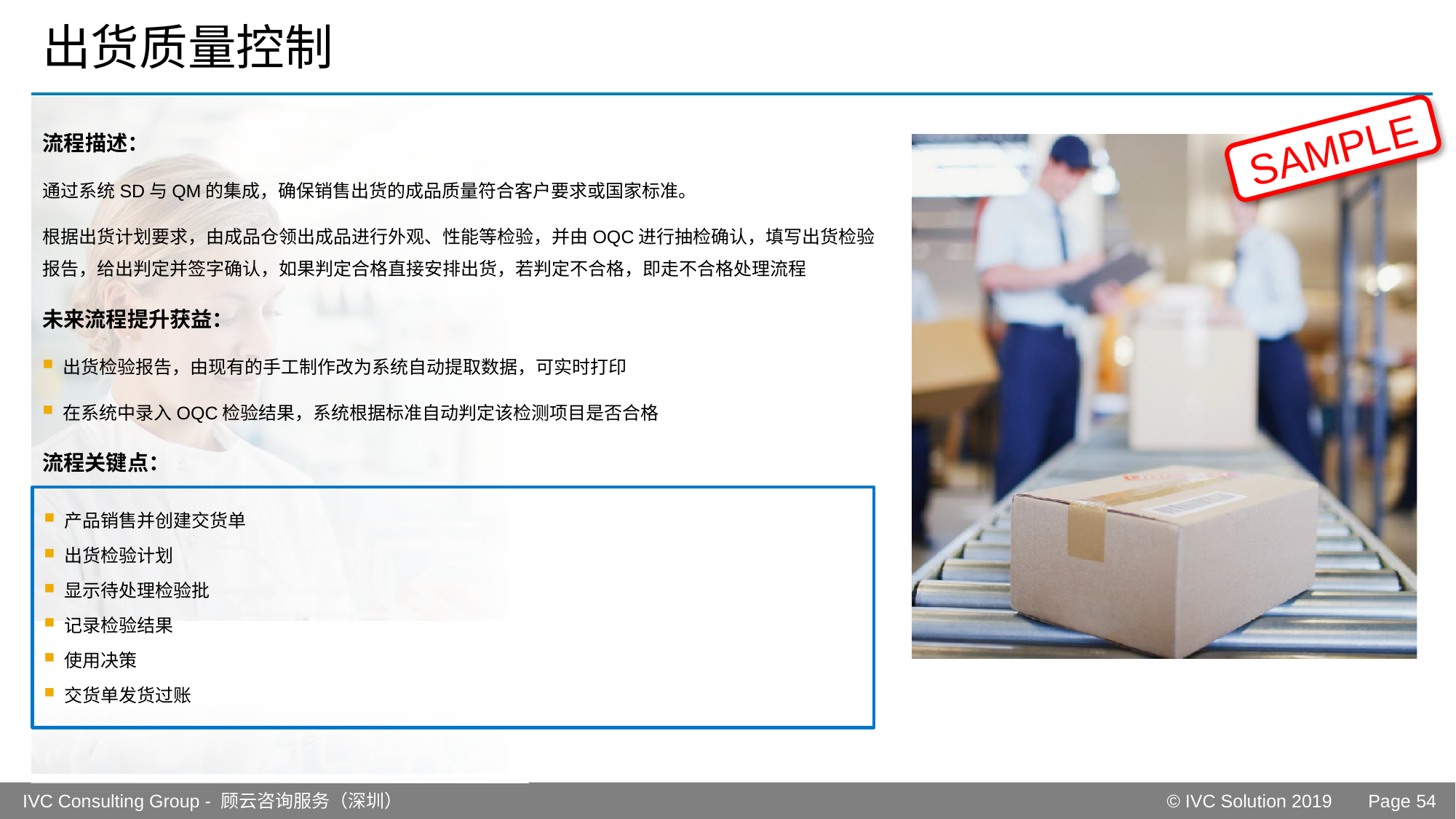

# 出货质量控制

流程描述：
通过系统SD与QM的集成，确保销售出货的成品质量符合客户要求或国家标准。
根据出货计划要求，由成品仓领出成品进行外观、性能等检验，并由OQC进行抽检确认，填写出货检验报告，给出判定并签字确认，如果判定合格直接安排出货，若判定不合格，即走不合格处理流程
未来流程提升获益：
出货检验报告，由现有的手工制作改为系统自动提取数据，可实时打印
在系统中录入OQC检验结果，系统根据标准自动判定该检测项目是否合格
流程关键点：
SAMPLE

产品销售并创建交货单
出货检验计划
显示待处理检验批
记录检验结果
使用决策
交货单发货过账